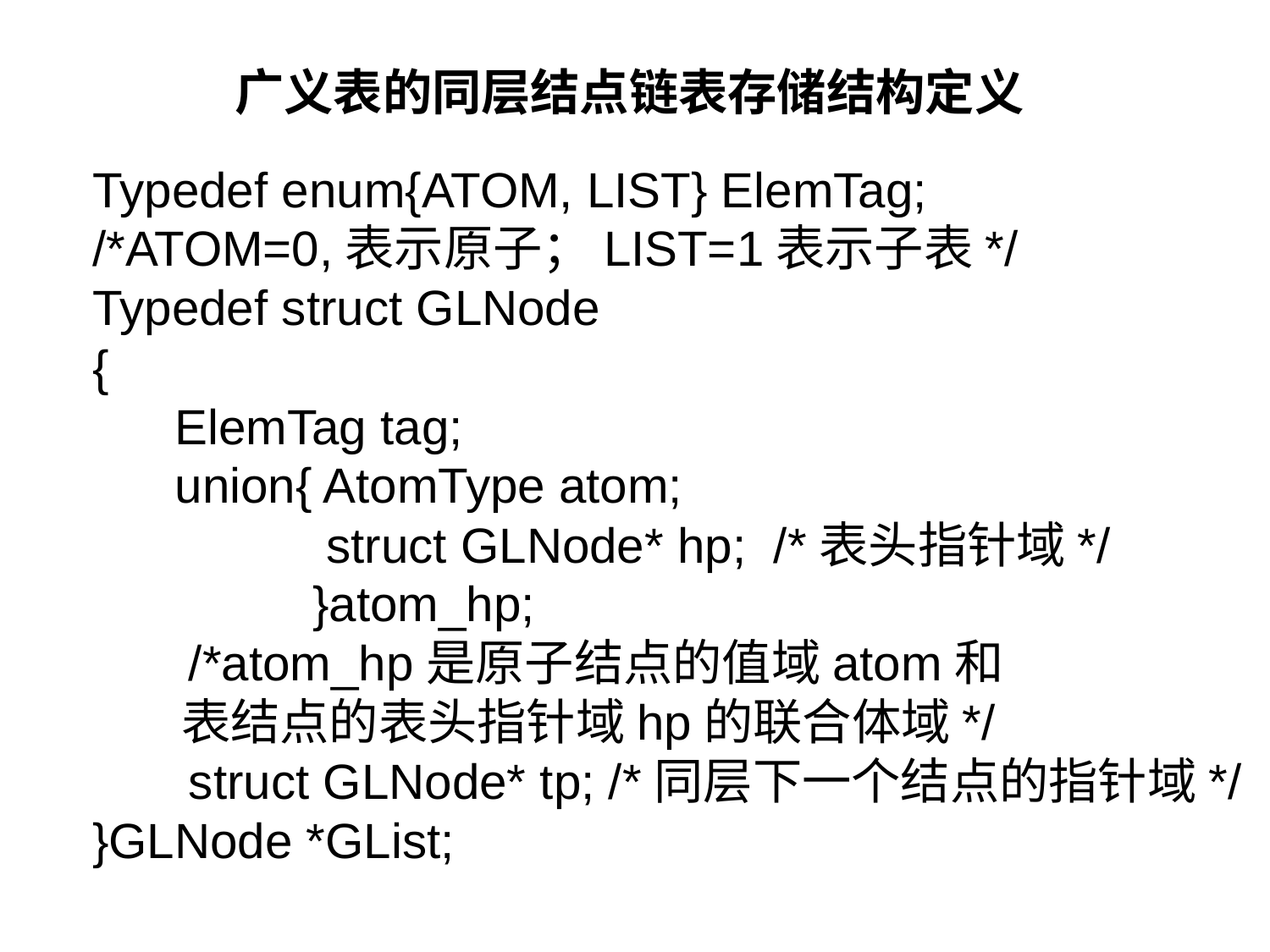

广义表的同层结点链表存储结构定义
Typedef enum{ATOM, LIST} ElemTag;
/*ATOM=0,表示原子；LIST=1表示子表*/
Typedef struct GLNode
{
      ElemTag tag;
      union{ AtomType atom;
                 struct GLNode* hp;  /*表头指针域*/
                }atom_hp;
       /*atom_hp是原子结点的值域atom和
       表结点的表头指针域hp的联合体域*/
       struct GLNode* tp; /*同层下一个结点的指针域*/
}GLNode *GList;
26